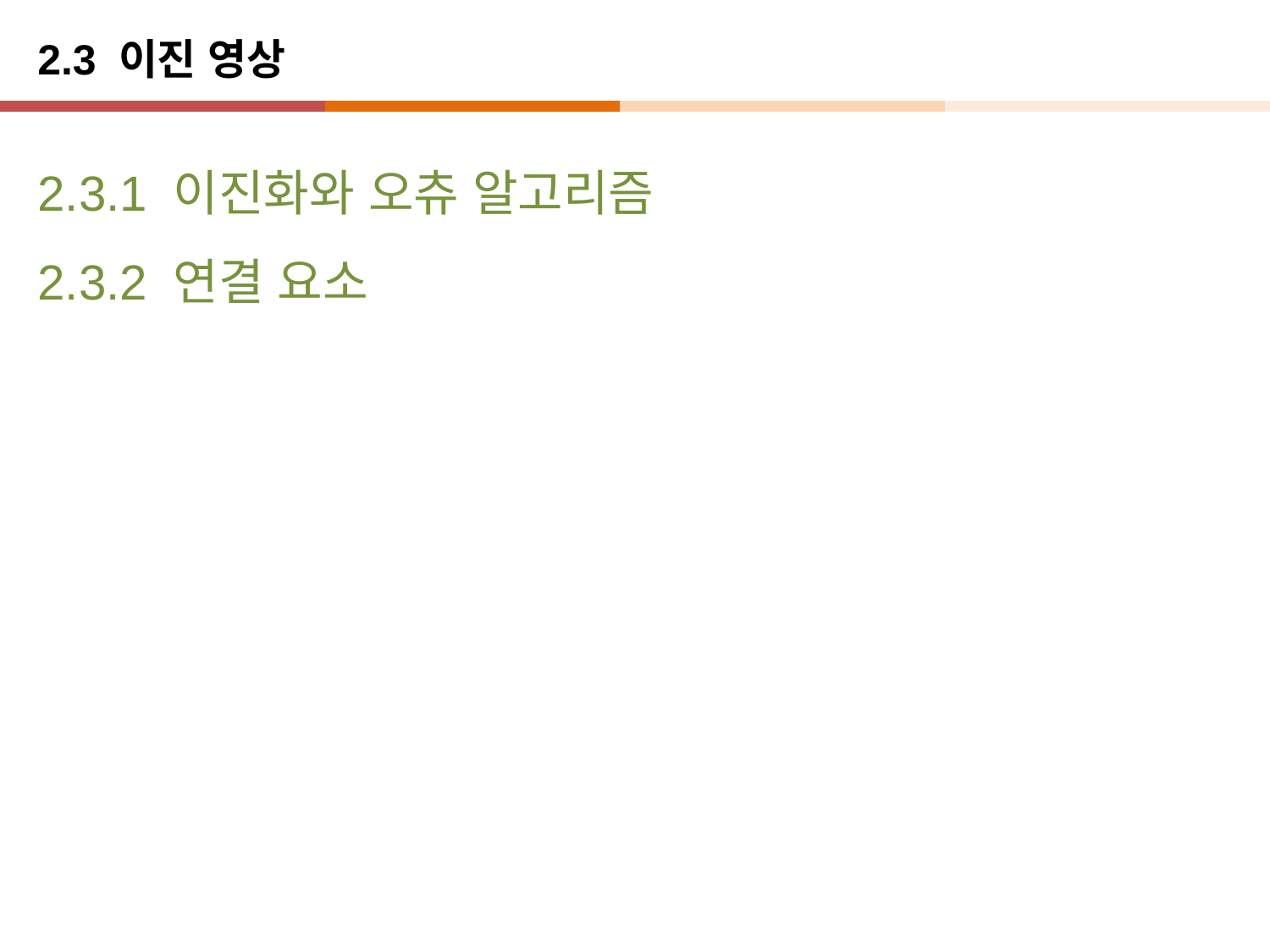

# 2.3 이진 영상
2.3.1 이진화와 오츄 알고리즘
2.3.2 연결 요소